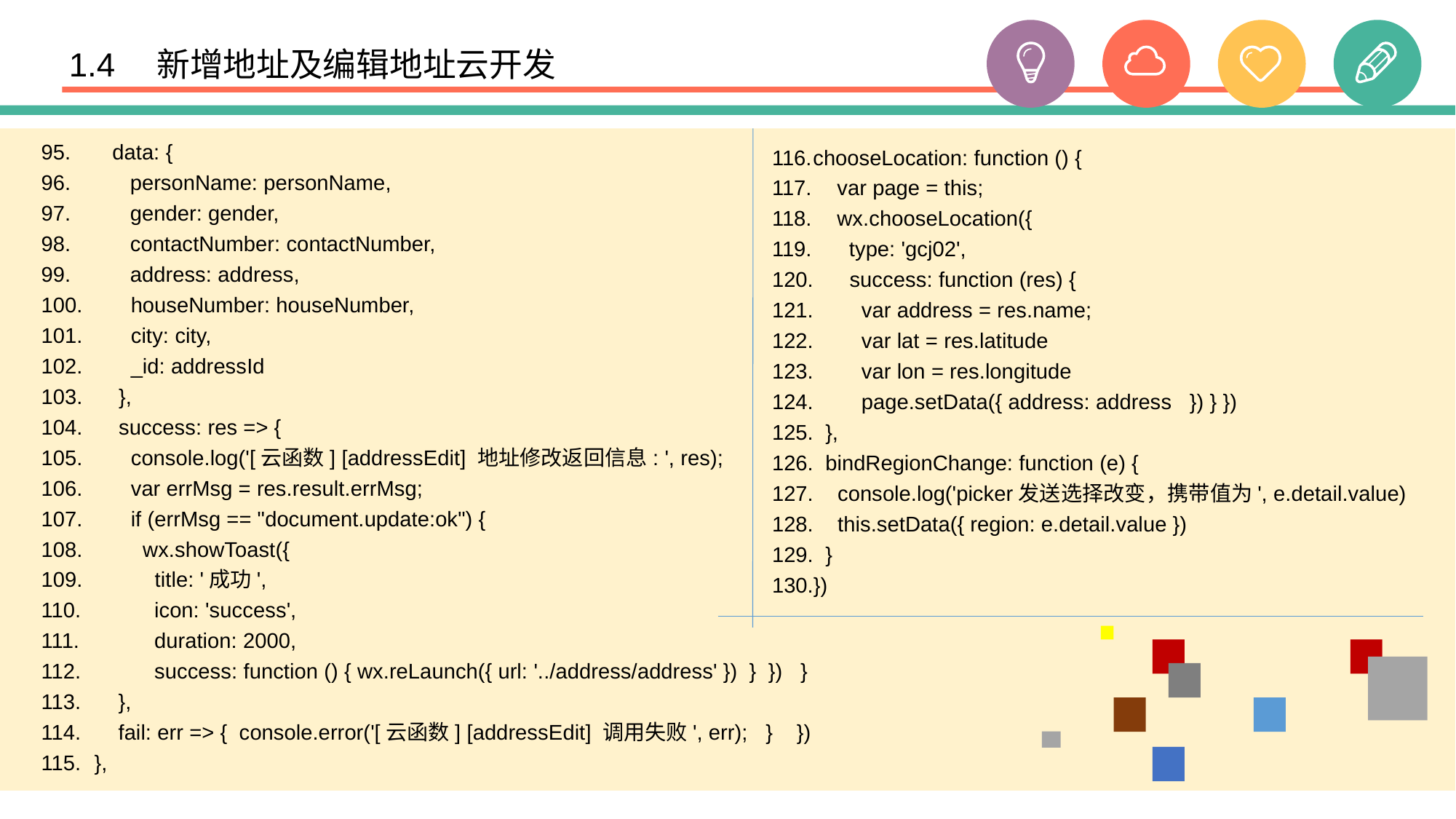

# 1.4　新增地址及编辑地址云开发

     data: {
        personName: personName,
        gender: gender,
        contactNumber: contactNumber,
        address: address,
        houseNumber: houseNumber,
        city: city,
        _id: addressId
      },
      success: res => {
        console.log('[云函数] [addressEdit] 地址修改返回信息: ', res);
        var errMsg = res.result.errMsg;
        if (errMsg == "document.update:ok") {
          wx.showToast({
            title: '成功',
            icon: 'success',
            duration: 2000,
            success: function () { wx.reLaunch({ url: '../address/address' })  }  })   }
      },
      fail: err => {  console.error('[云函数] [addressEdit] 调用失败', err);   }    })
  },
chooseLocation: function () {
    var page = this;
    wx.chooseLocation({
      type: 'gcj02',
      success: function (res) {
        var address = res.name;
        var lat = res.latitude
        var lon = res.longitude
        page.setData({ address: address   }) } })
  },
  bindRegionChange: function (e) {
    console.log('picker发送选择改变，携带值为', e.detail.value)
    this.setData({ region: e.detail.value })
  }
})